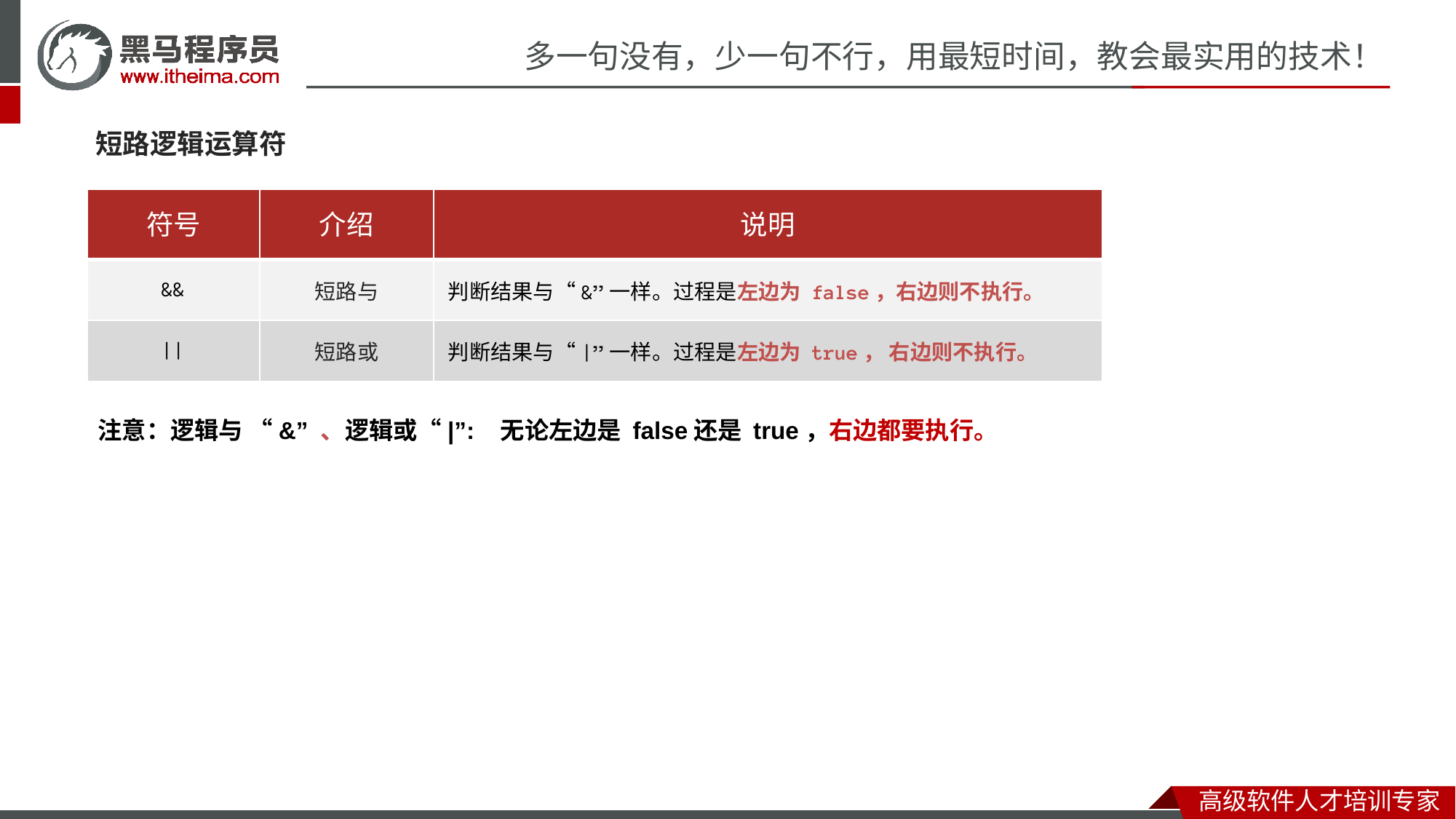

短路逻辑运算符
| 符号 | 介绍 | 说明 |
| --- | --- | --- |
| && | 短路与 | 判断结果与“&”一样。过程是左边为 false，右边则不执行。 |
| || | 短路或 | 判断结果与“|”一样。过程是左边为 true， 右边则不执行。 |
注意：逻辑与 “&” 、逻辑或“|”:   无论左边是 false还是 true，右边都要执行。